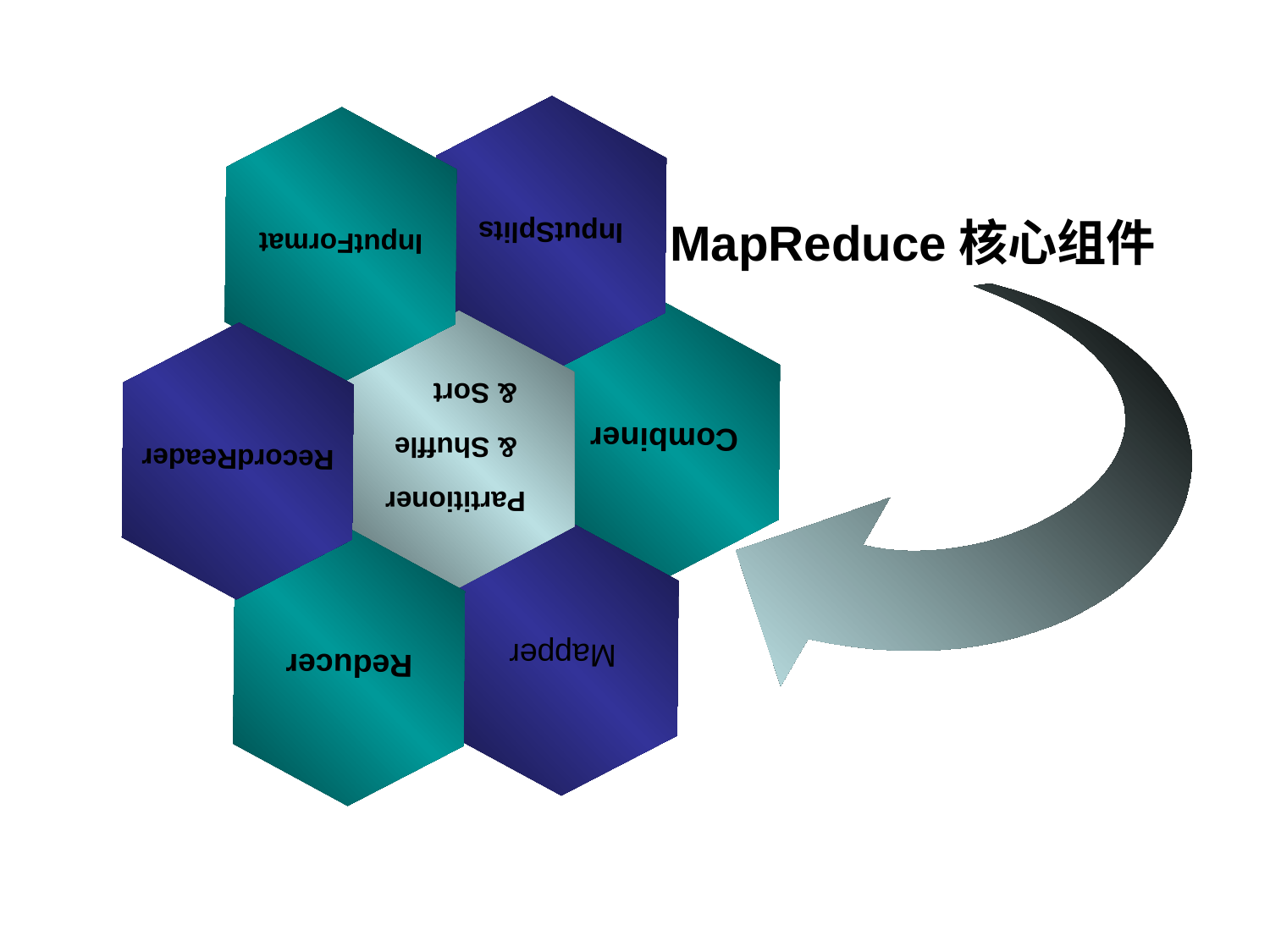

InputSplits
InputFormat
Combiner
Partitioner
 & Shuffle
 & Sort

RecordReader

Mapper
Reducer

MapReduce核心组件